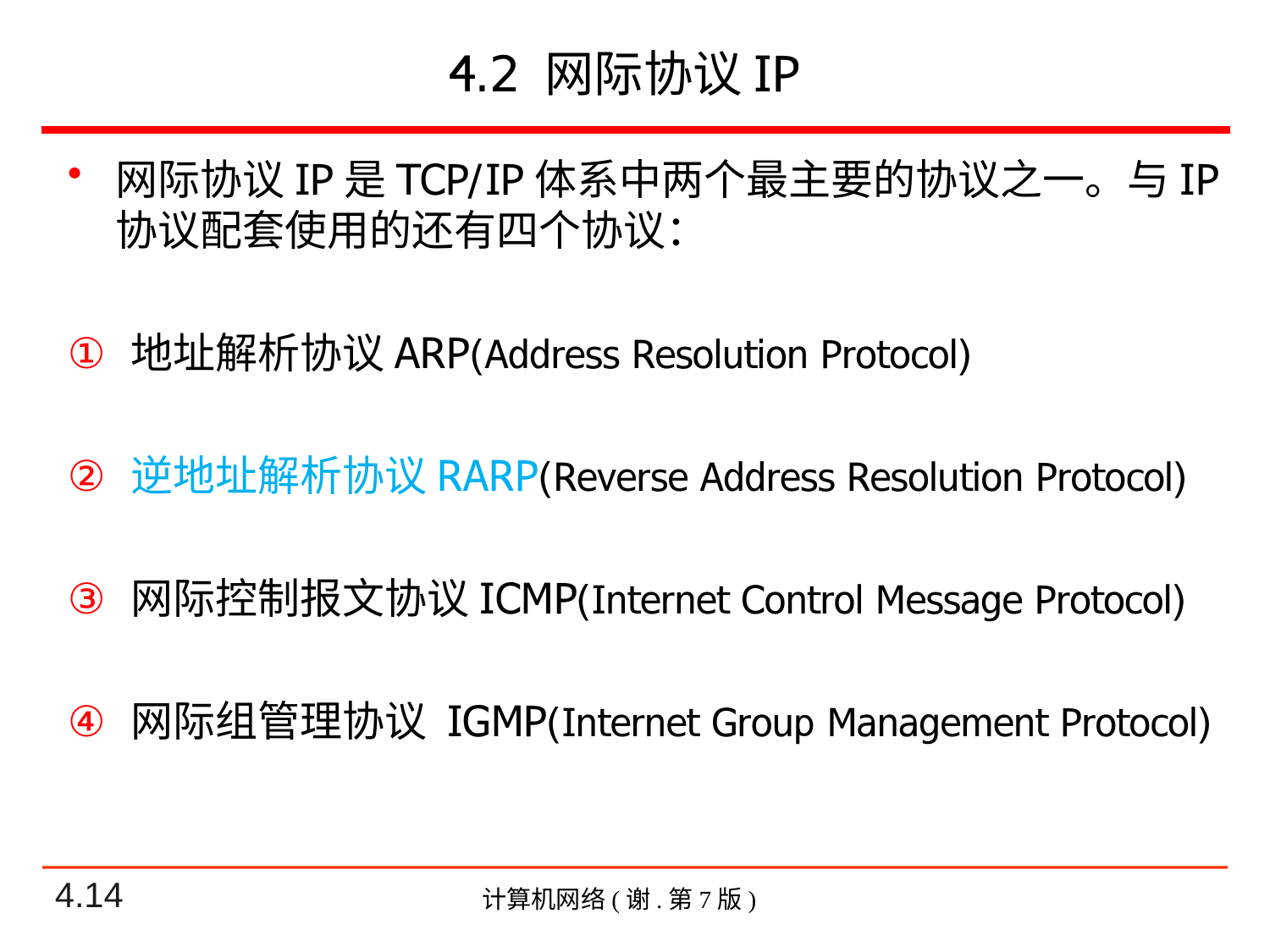

# 4.2 网际协议IP
网际协议IP是TCP/IP体系中两个最主要的协议之一。与IP 协议配套使用的还有四个协议：

地址解析协议ARP(Address Resolution Protocol)

逆地址解析协议RARP(Reverse Address Resolution Protocol)

网际控制报文协议ICMP(Internet Control Message Protocol)

网际组管理协议 IGMP(Internet Group Management Protocol)